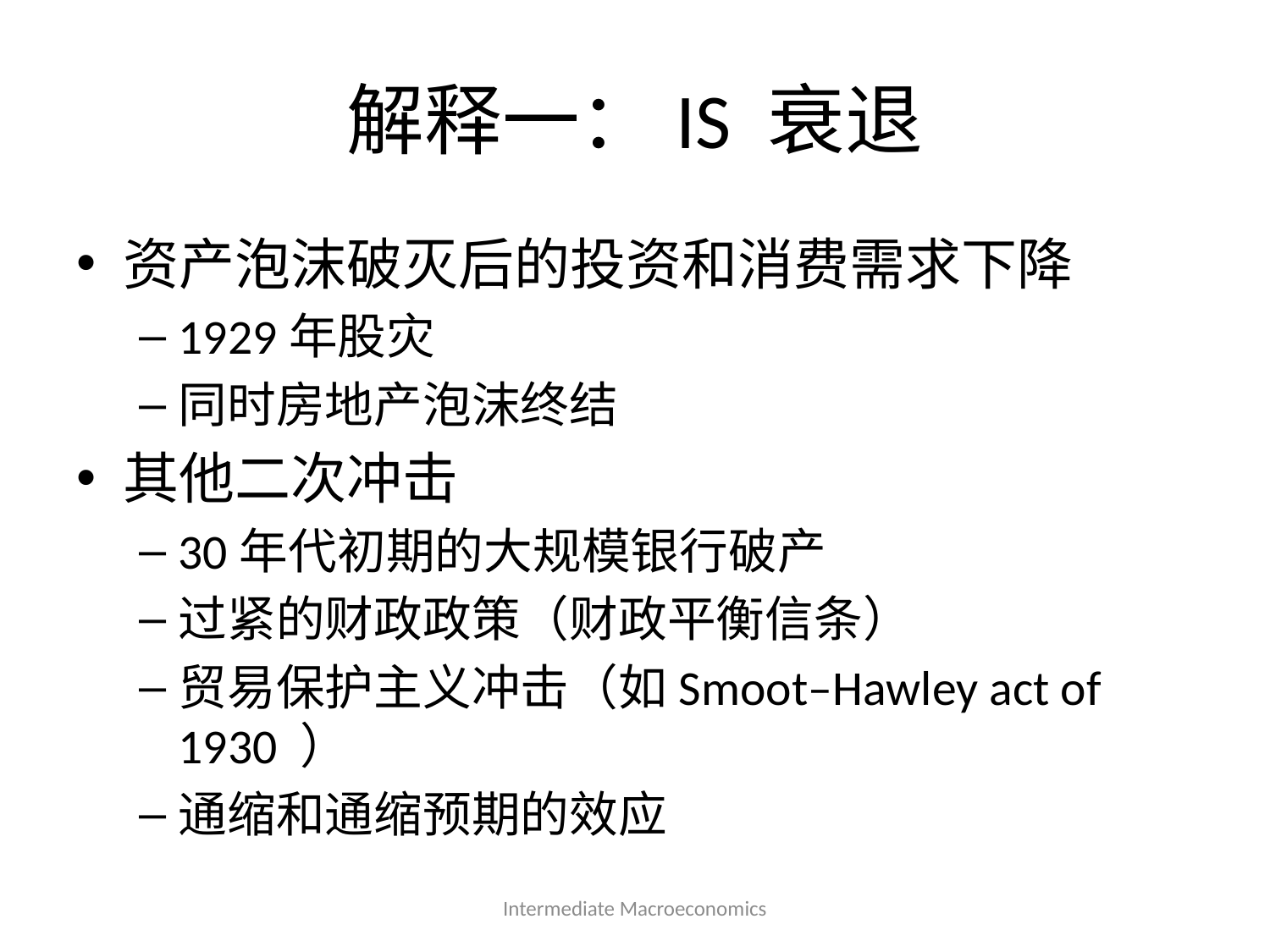

# 解释一：IS 衰退
资产泡沫破灭后的投资和消费需求下降
1929年股灾
同时房地产泡沫终结
其他二次冲击
30年代初期的大规模银行破产
过紧的财政政策（财政平衡信条）
贸易保护主义冲击（如Smoot–Hawley act of 1930 ）
通缩和通缩预期的效应

Intermediate Macroeconomics